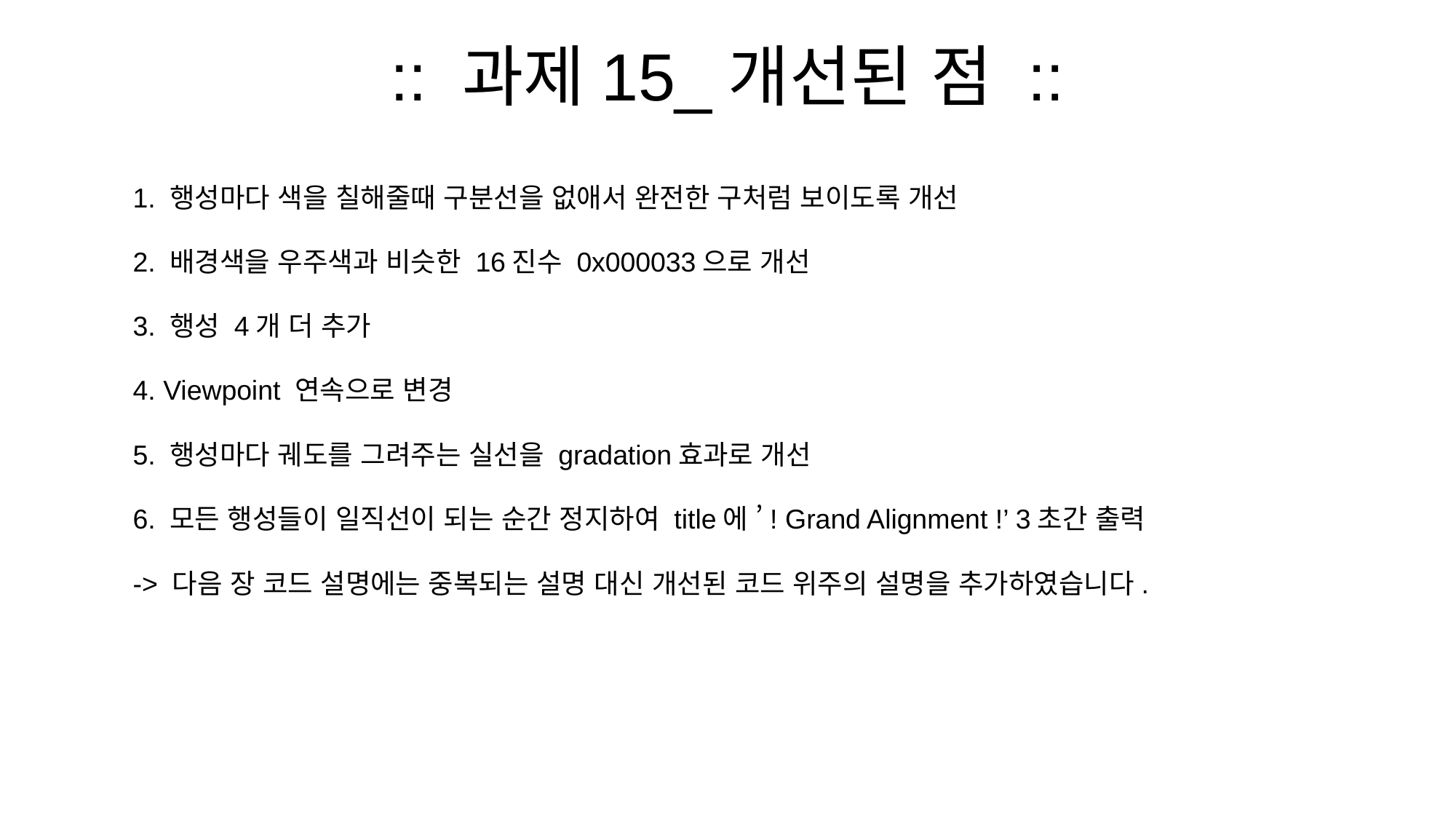

# :: 과제15_개선된 점 ::
1. 행성마다 색을 칠해줄때 구분선을 없애서 완전한 구처럼 보이도록 개선
2. 배경색을 우주색과 비슷한 16진수 0x000033으로 개선
3. 행성 4개 더 추가
4. Viewpoint 연속으로 변경
5. 행성마다 궤도를 그려주는 실선을 gradation효과로 개선
6. 모든 행성들이 일직선이 되는 순간 정지하여 title에 ’! Grand Alignment !’ 3초간 출력
-> 다음 장 코드 설명에는 중복되는 설명 대신 개선된 코드 위주의 설명을 추가하였습니다.